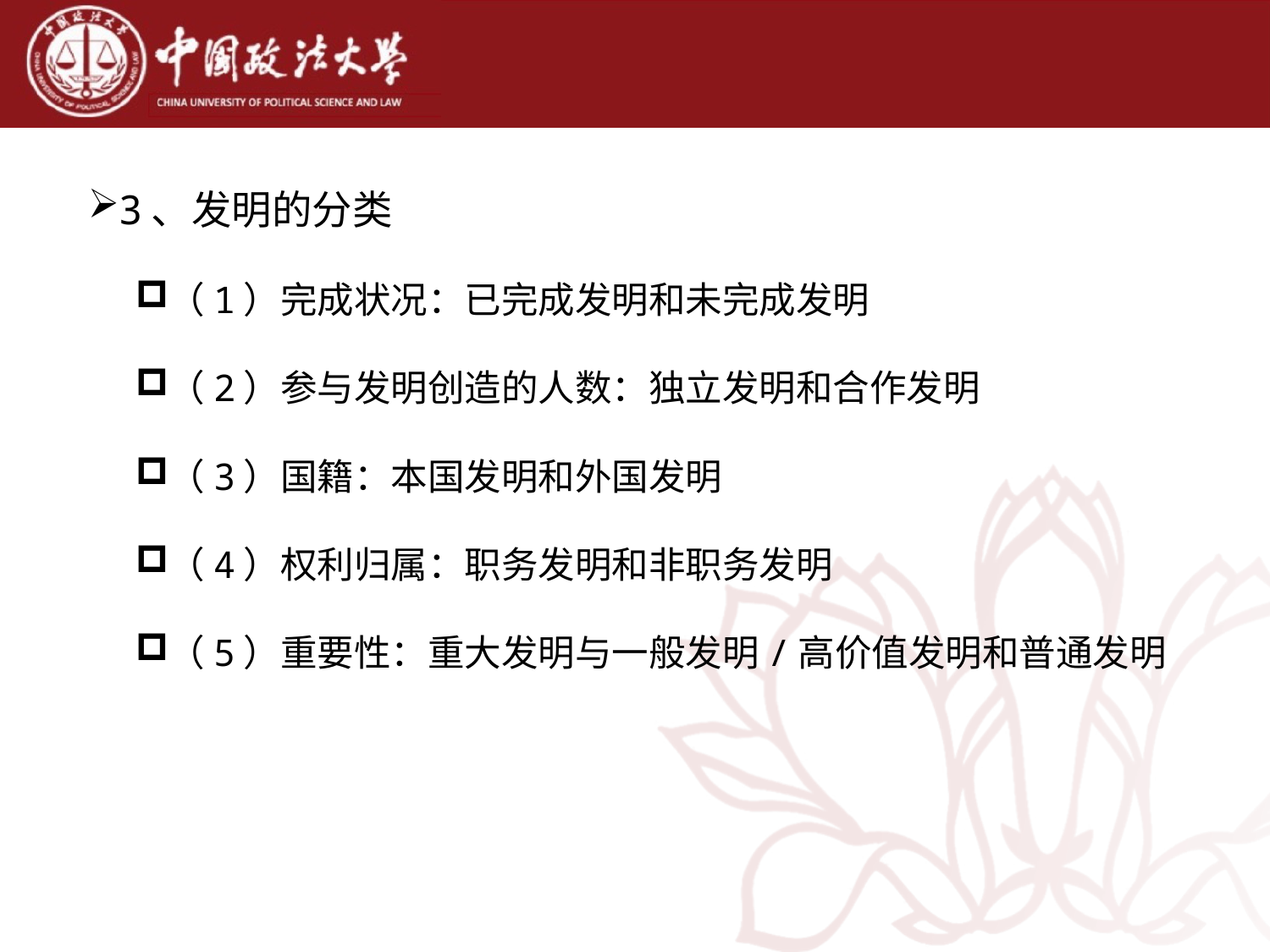

3、发明的分类
（1）完成状况：已完成发明和未完成发明
（2）参与发明创造的人数：独立发明和合作发明
（3）国籍：本国发明和外国发明
（4）权利归属：职务发明和非职务发明
（5）重要性：重大发明与一般发明/高价值发明和普通发明